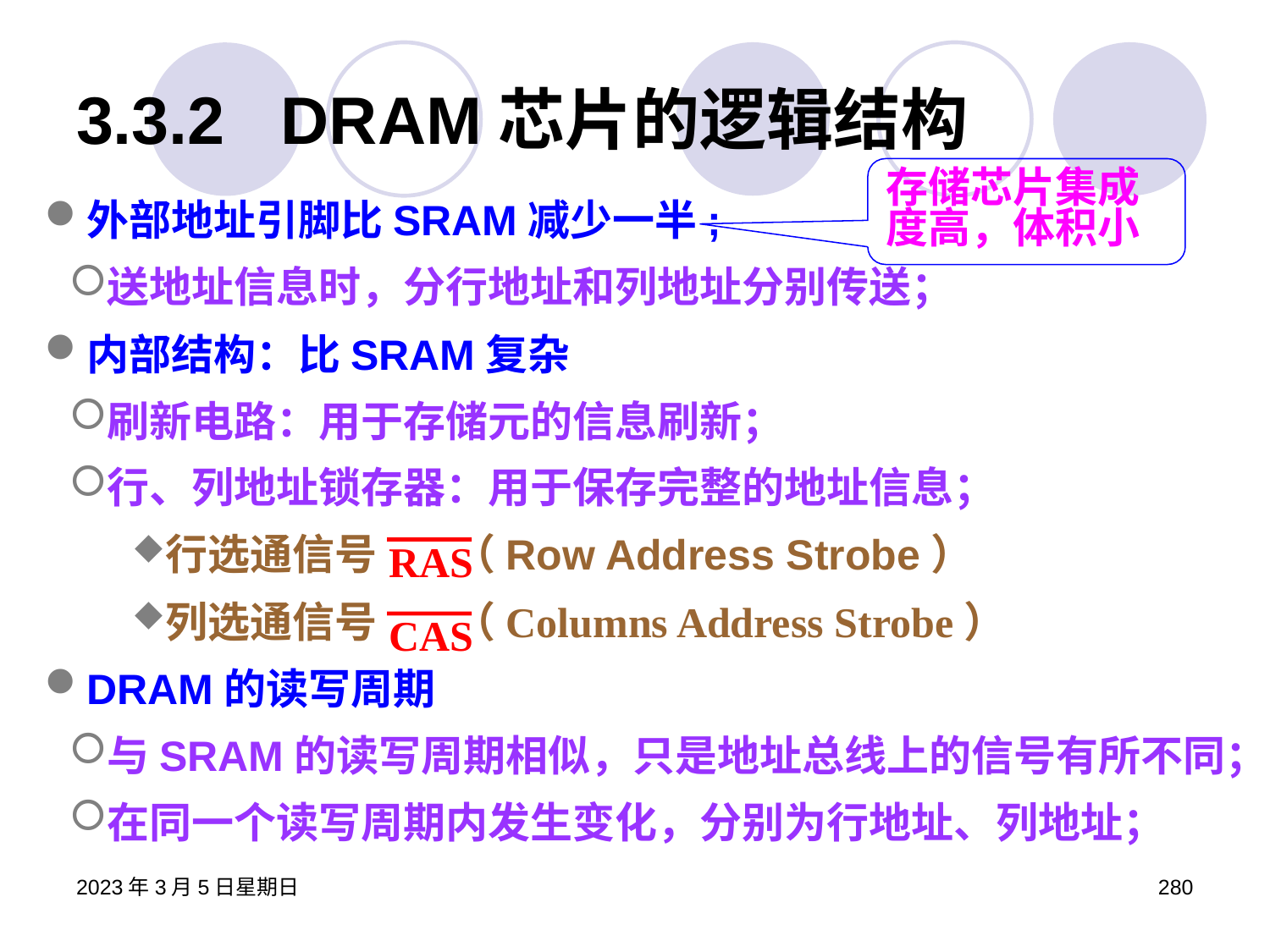

# 3.3.2   DRAM芯片的逻辑结构
存储芯片集成度高，体积小
外部地址引脚比SRAM减少一半;
送地址信息时，分行地址和列地址分别传送；
内部结构：比SRAM复杂
刷新电路：用于存储元的信息刷新；
行、列地址锁存器：用于保存完整的地址信息；
行选通信号        （Row Address Strobe）
列选通信号        （Columns Address Strobe）
DRAM的读写周期
与SRAM的读写周期相似，只是地址总线上的信号有所不同；
在同一个读写周期内发生变化，分别为行地址、列地址；
RAS

CAS

2023年3月5日星期日
280